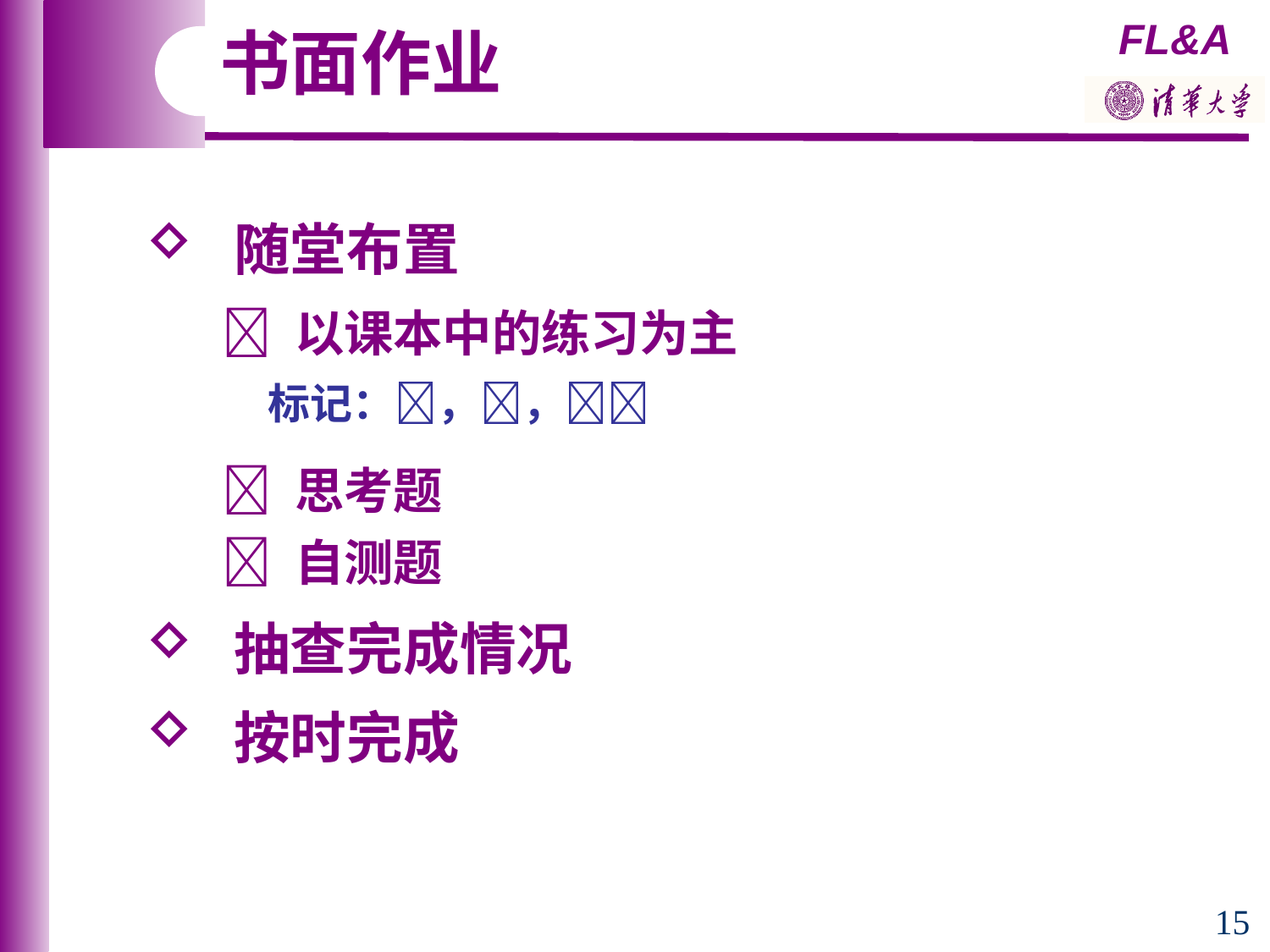

书面作业
  随堂布置

       − 以课本中的练习为主

            标记：∗，!，!!

       − 思考题

       − 自测题

  抽查完成情况

  按时完成
15